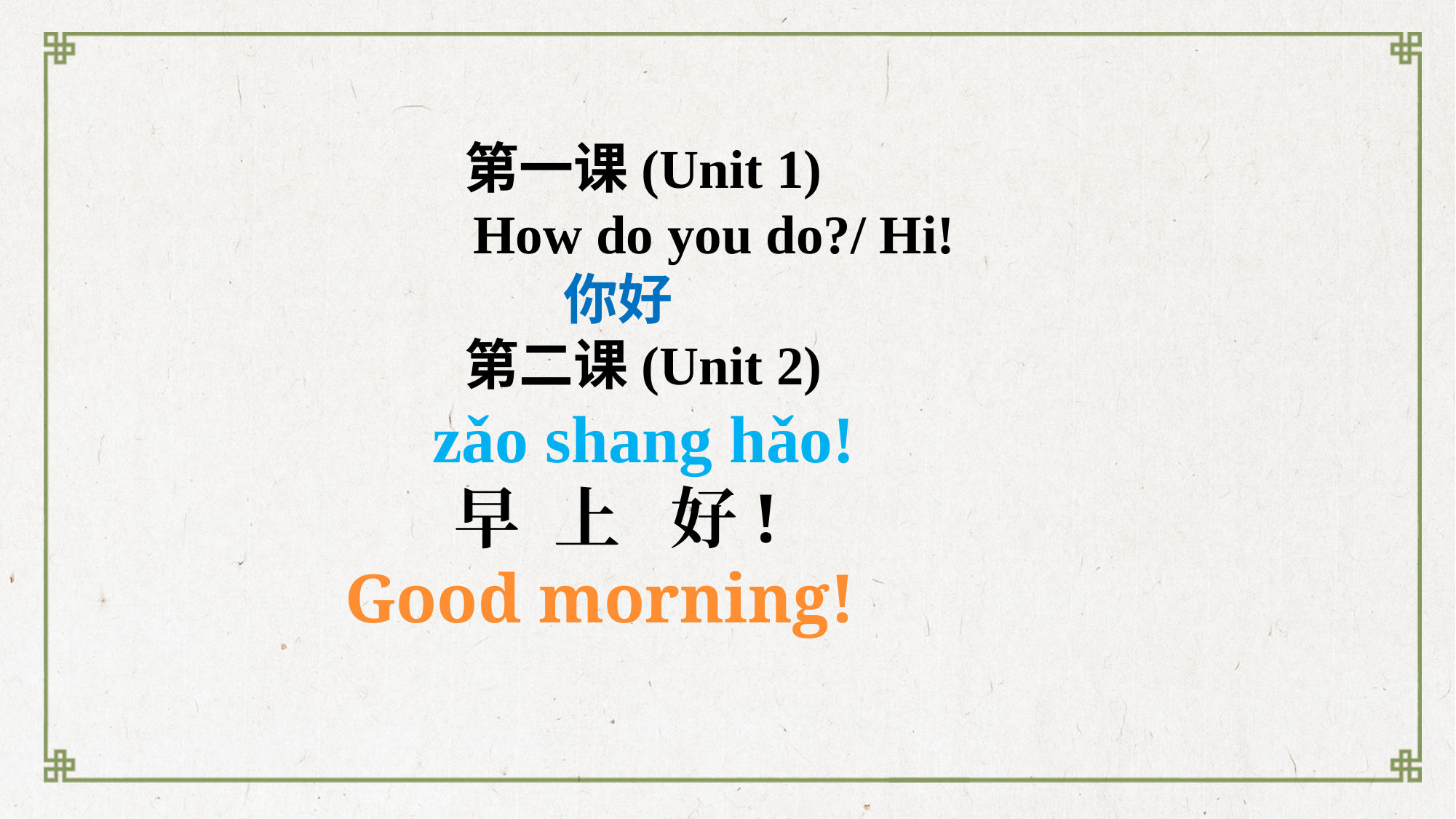

第一课(Unit 1)
                 How do you do?/ Hi!
                         你好
                 第二课(Unit 2)
              zǎo shang hǎo!
             早  上   好!
      Good morning!